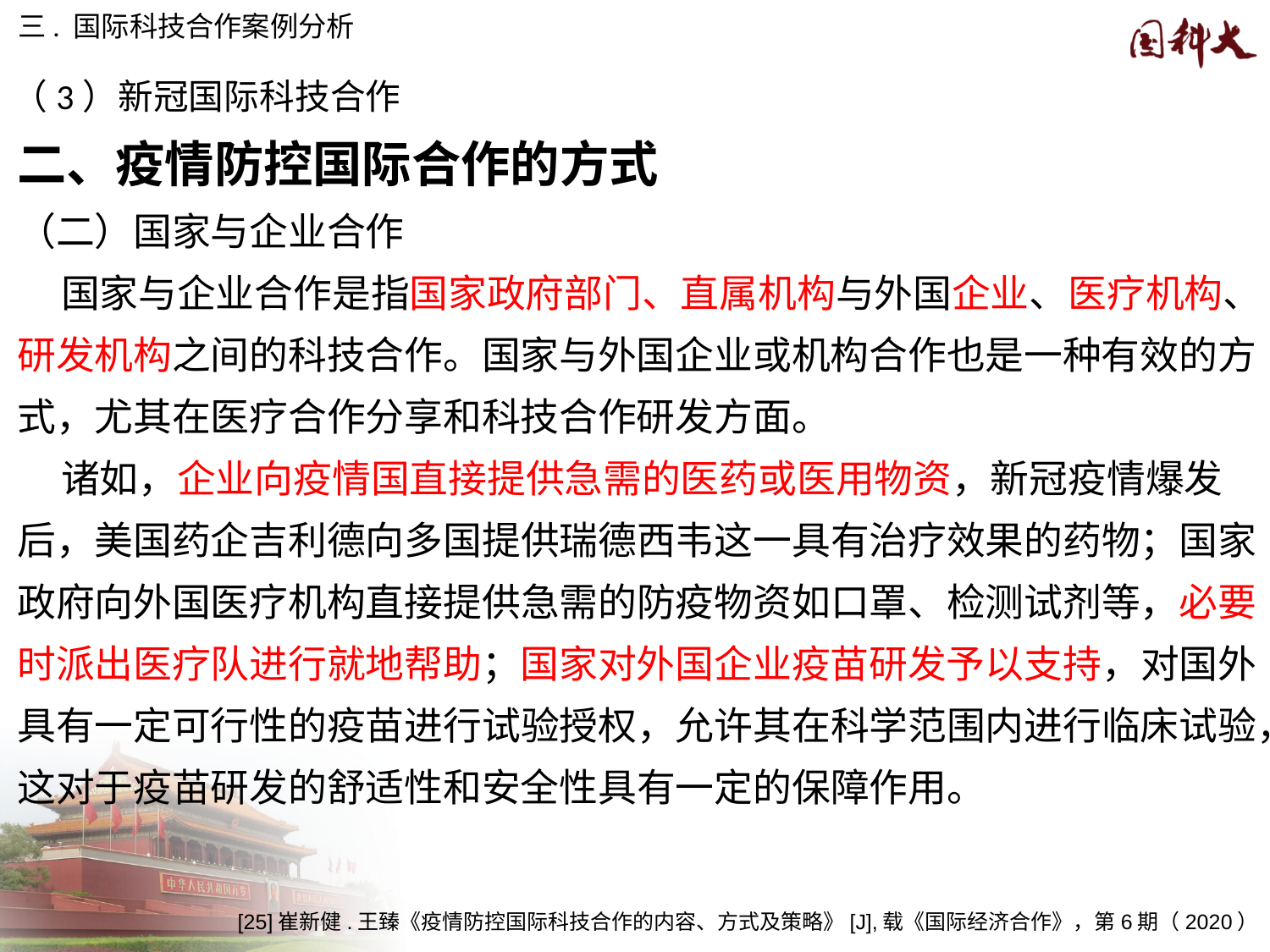

三. 国际科技合作案例分析
（3）新冠国际科技合作
二、疫情防控国际合作的方式
（二）国家与企业合作
    国家与企业合作是指国家政府部门、直属机构与外国企业、医疗机构、研发机构之间的科技合作。国家与外国企业或机构合作也是一种有效的方式，尤其在医疗合作分享和科技合作研发方面。
    诸如，企业向疫情国直接提供急需的医药或医用物资，新冠疫情爆发后，美国药企吉利德向多国提供瑞德西韦这一具有治疗效果的药物；国家政府向外国医疗机构直接提供急需的防疫物资如口罩、检测试剂等，必要时派出医疗队进行就地帮助；国家对外国企业疫苗研发予以支持，对国外具有一定可行性的疫苗进行试验授权，允许其在科学范围内进行临床试验，这对于疫苗研发的舒适性和安全性具有一定的保障作用。

[25]崔新健.王臻《疫情防控国际科技合作的内容、方式及策略》[J],载《国际经济合作》，第6期（2020）